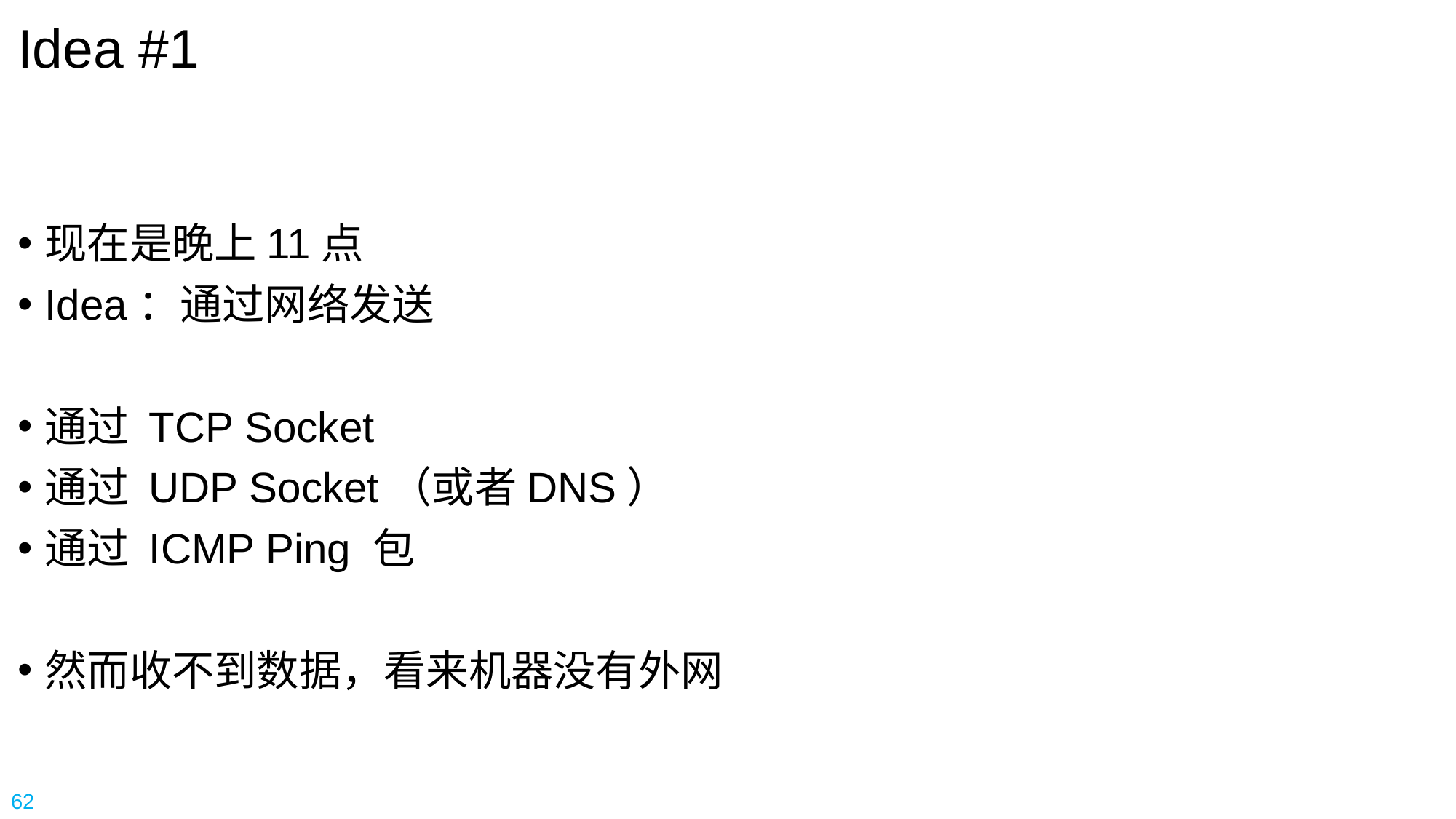

# Idea #1
现在是晚上11点
Idea：通过网络发送

通过 TCP Socket
通过 UDP Socket（或者DNS）
通过 ICMP Ping 包

然而收不到数据，看来机器没有外网
62